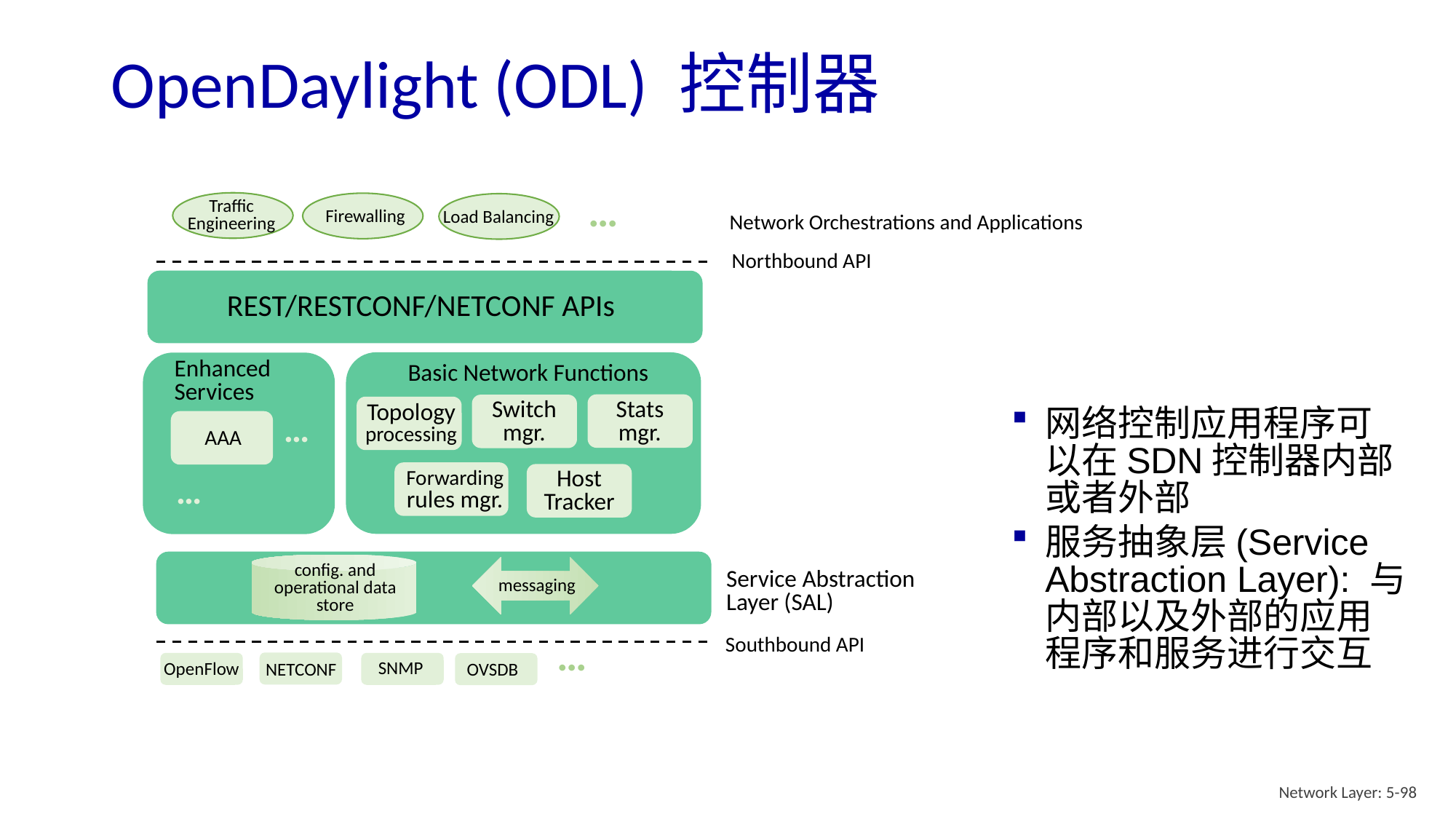

# OpenDaylight (ODL) 控制器
…

Traffic Engineering

Firewalling

Load Balancing
Network Orchestrations and Applications
Northbound API

REST/RESTCONF/NETCONF APIs
Basic Network Functions

Enhanced Services
Stats
mgr.

Switch
mgr.

Topology
processing

…

AAA
…

Forwarding rules mgr.
Host
Tracker

网络控制应用程序可以在SDN控制器内部或者外部
服务抽象层(Service Abstraction Layer): 与内部以及外部的应用程序和服务进行交互

config. and operational data store

Service Abstraction Layer (SAL)
messaging
…
Southbound API
SNMP

OpenFlow

NETCONF

OVSDB

Network Layer: 5-98